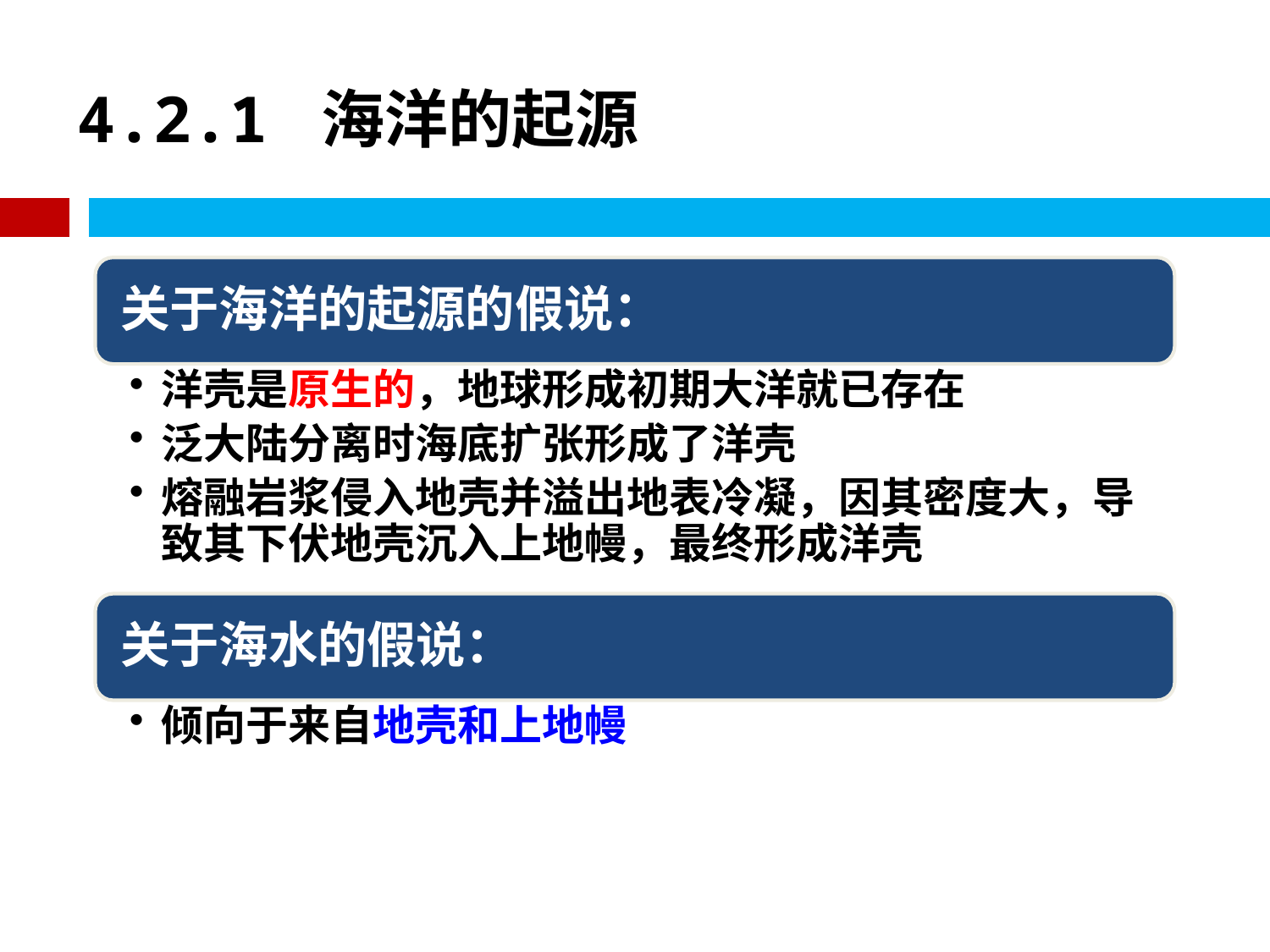

# 4.2.1 海洋的起源
关于海洋的起源的假说：
洋壳是原生的，地球形成初期大洋就已存在
泛大陆分离时海底扩张形成了洋壳
熔融岩浆侵入地壳并溢出地表冷凝，因其密度大，导致其下伏地壳沉入上地幔，最终形成洋壳
关于海水的假说：
倾向于来自地壳和上地幔